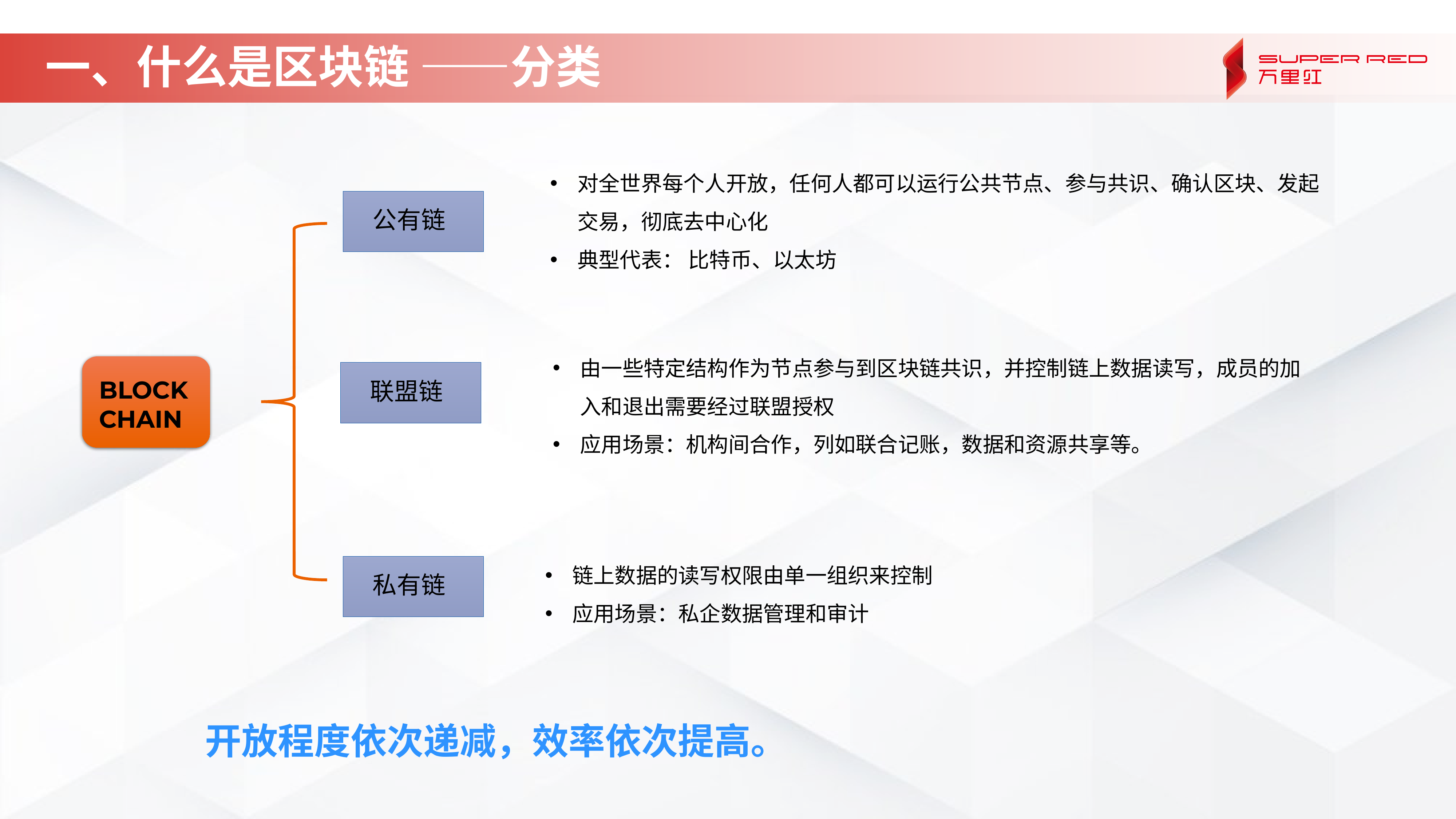

# 一、什么是区块链 ——分类
对全世界每个人开放，任何人都可以运行公共节点、参与共识、确认区块、发起交易，彻底去中心化
典型代表： 比特币、以太坊

公有链

由一些特定结构作为节点参与到区块链共识，并控制链上数据读写，成员的加入和退出需要经过联盟授权
应用场景：机构间合作，列如联合记账，数据和资源共享等。

BLOCK
CHAIN
联盟链
链上数据的读写权限由单一组织来控制
应用场景：私企数据管理和审计

私有链
开放程度依次递减，效率依次提高。